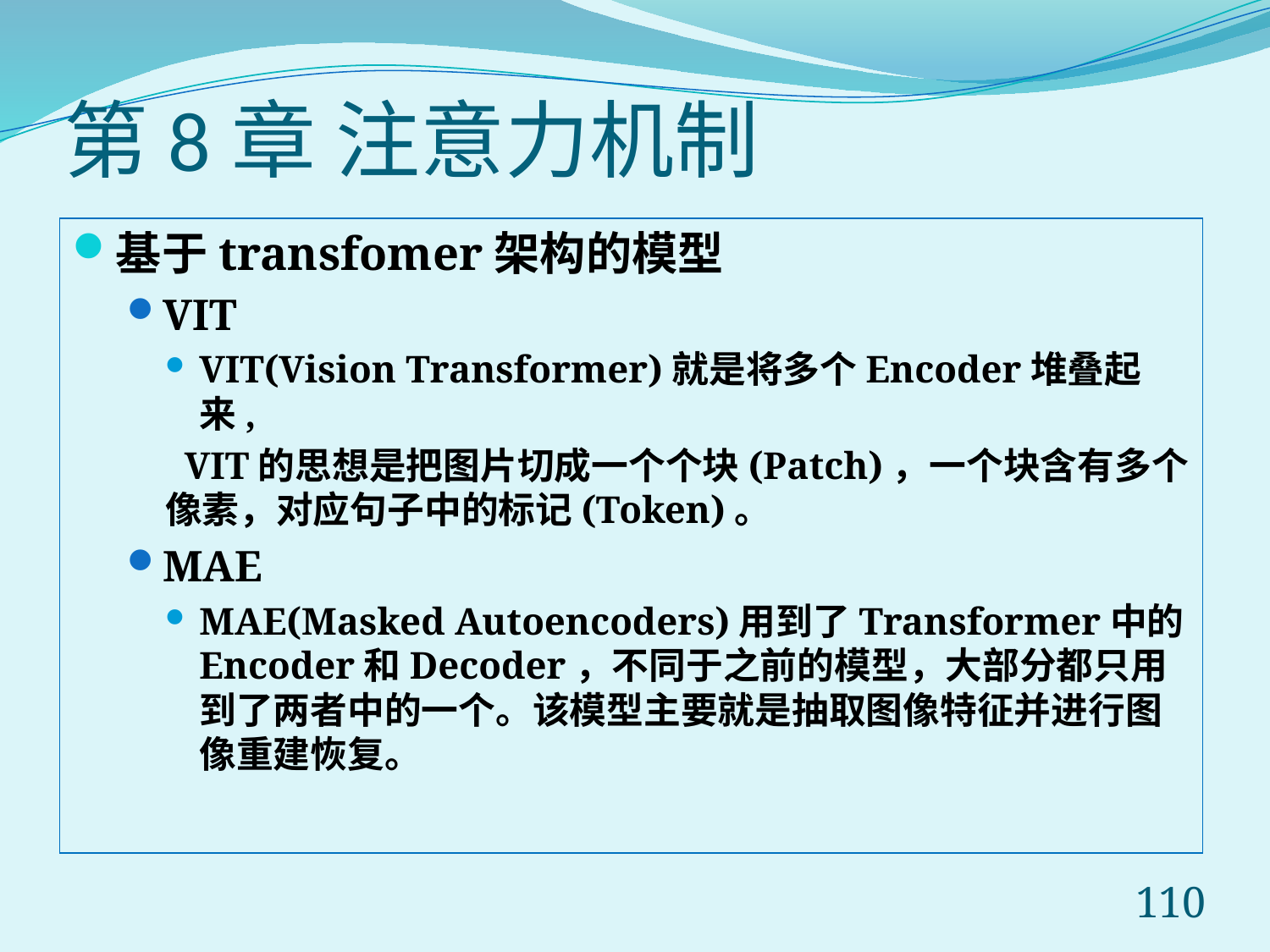

# 第8章 注意力机制
基于transfomer架构的模型
VIT
VIT(Vision Transformer)就是将多个Encoder堆叠起来,
  VIT的思想是把图片切成一个个块(Patch)，一个块含有多个像素，对应句子中的标记(Token)。
MAE
MAE(Masked Autoencoders)用到了Transformer中的Encoder和Decoder，不同于之前的模型，大部分都只用到了两者中的一个。该模型主要就是抽取图像特征并进行图像重建恢复。

110